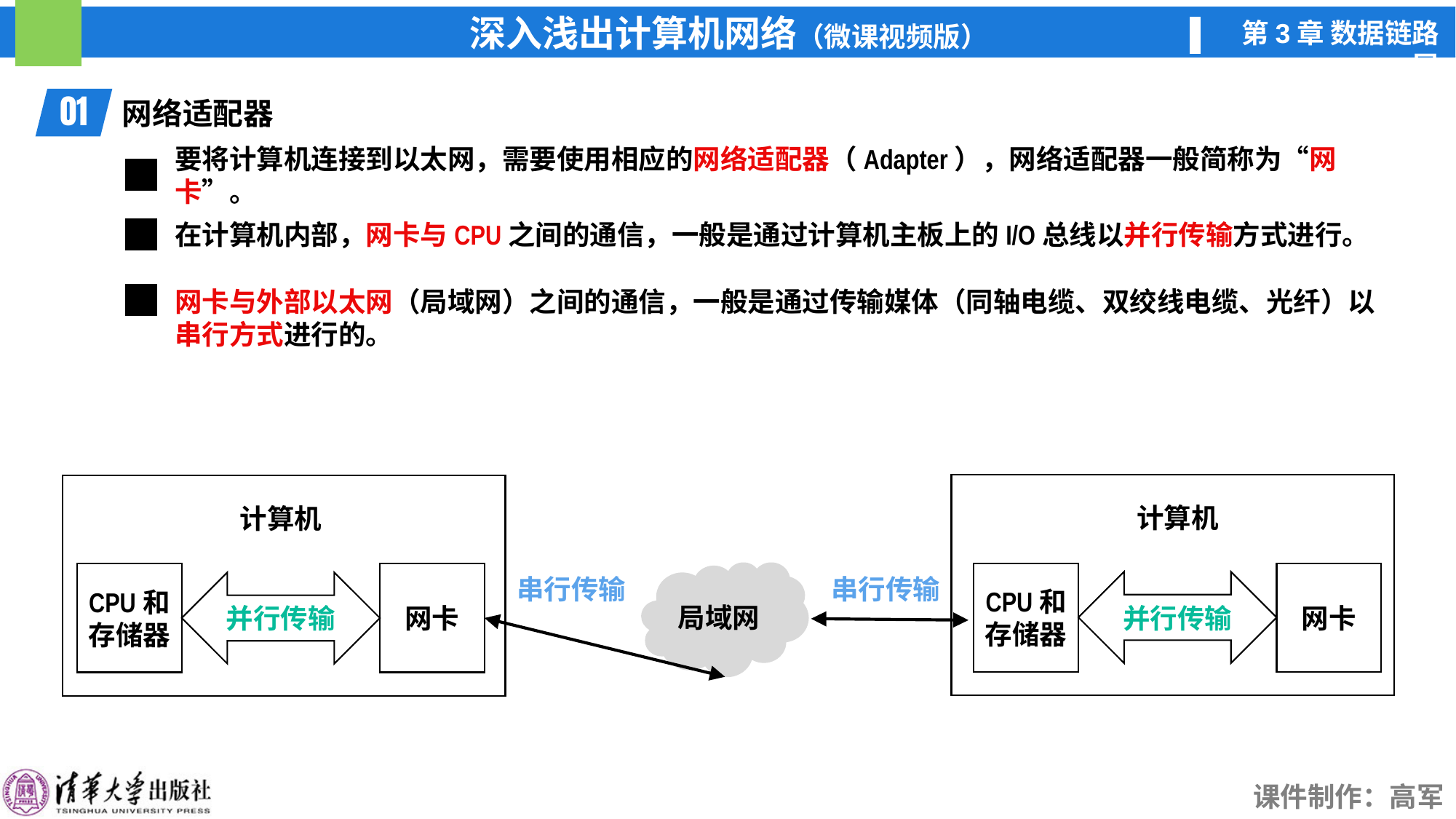

01
网络适配器
要将计算机连接到以太网，需要使用相应的网络适配器（Adapter），网络适配器一般简称为“网卡”。

在计算机内部，网卡与CPU之间的通信，一般是通过计算机主板上的I/O总线以并行传输方式进行。

网卡与外部以太网（局域网）之间的通信，一般是通过传输媒体（同轴电缆、双绞线电缆、光纤）以串行方式进行的。

计算机
计算机
局域网
CPU和
存储器
网卡
CPU和
存储器
网卡
串行传输
串行传输
并行传输
并行传输